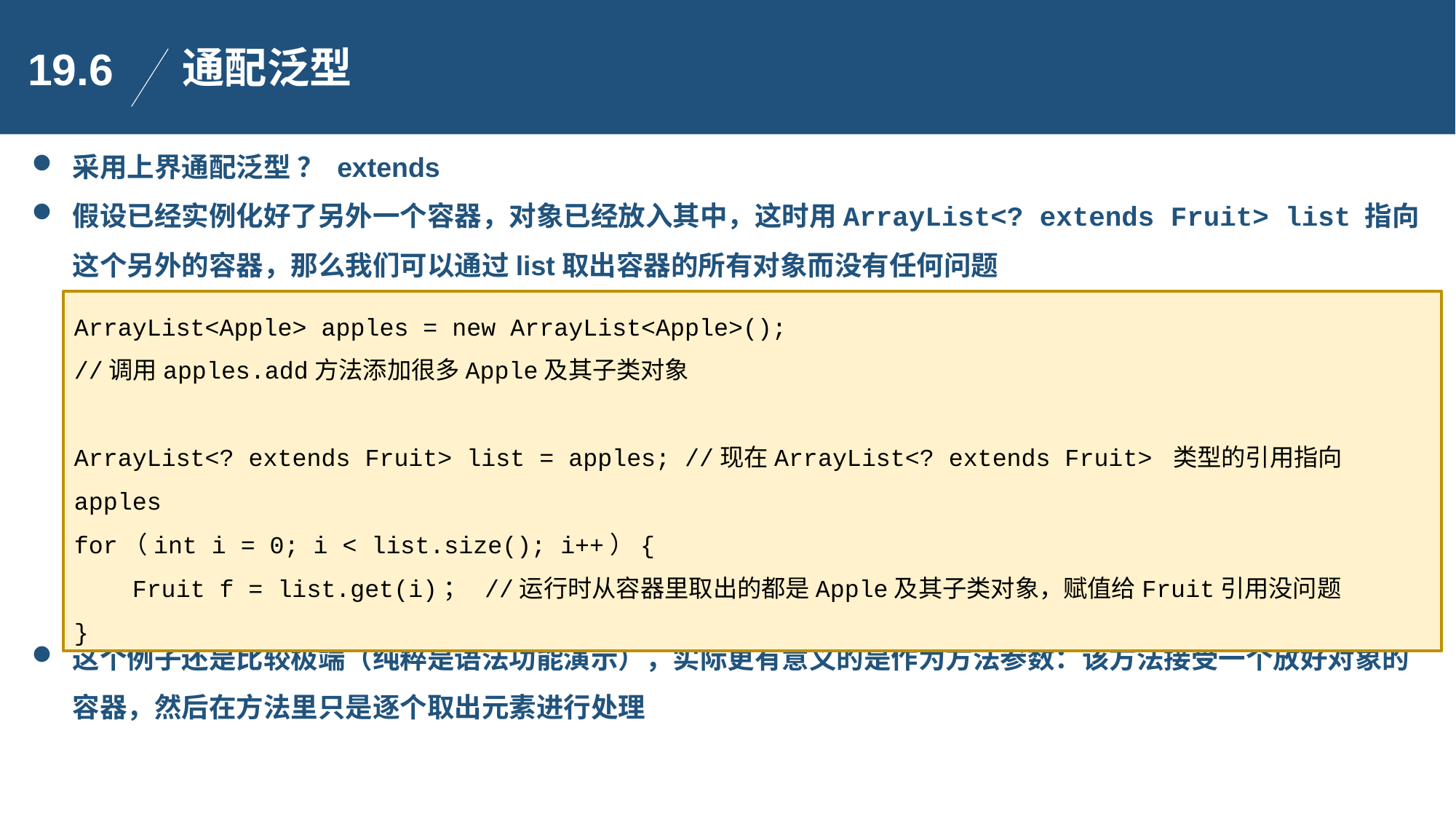

通配泛型
19.6
采用上界通配泛型 ？ extends
假设已经实例化好了另外一个容器，对象已经放入其中，这时用ArrayList<? extends Fruit> list 指向这个另外的容器，那么我们可以通过list取出容器的所有对象而没有任何问题

这个例子还是比较极端（纯粹是语法功能演示），实际更有意义的是作为方法参数：该方法接受一个放好对象的容器，然后在方法里只是逐个取出元素进行处理
ArrayList<Apple> apples = new ArrayList<Apple>();
//调用apples.add方法添加很多Apple及其子类对象

ArrayList<? extends Fruit> list = apples; //现在ArrayList<? extends Fruit> 类型的引用指向apples
for（int i = 0; i < list.size(); i++）{
    Fruit f = list.get(i)；  //运行时从容器里取出的都是Apple及其子类对象，赋值给Fruit引用没问题
}